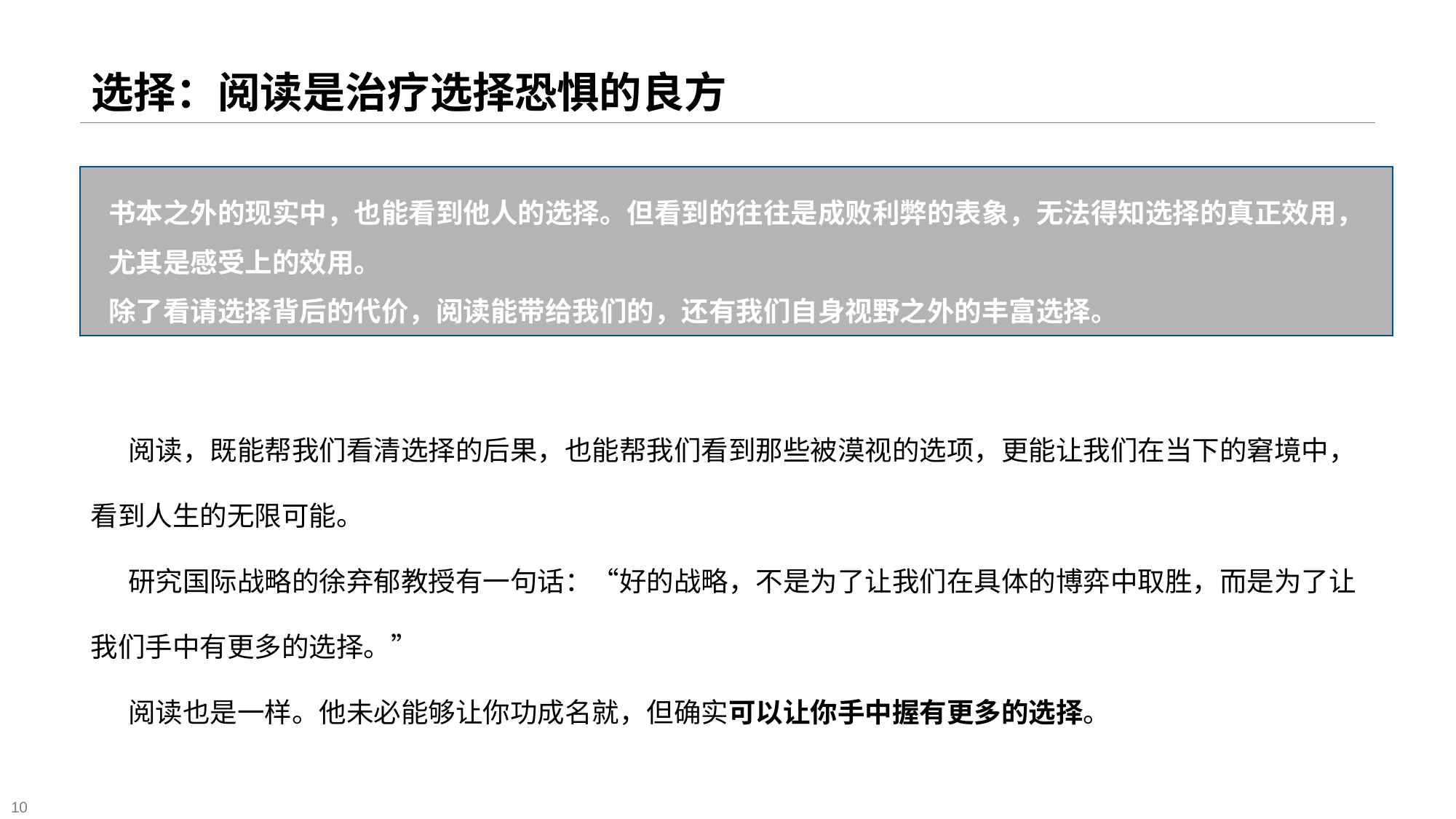

# 选择：阅读是治疗选择恐惧的良方

书本之外的现实中，也能看到他人的选择。但看到的往往是成败利弊的表象，无法得知选择的真正效用，尤其是感受上的效用。
除了看请选择背后的代价，阅读能带给我们的，还有我们自身视野之外的丰富选择。
     阅读，既能帮我们看清选择的后果，也能帮我们看到那些被漠视的选项，更能让我们在当下的窘境中，看到人生的无限可能。
     研究国际战略的徐弃郁教授有一句话：“好的战略，不是为了让我们在具体的博弈中取胜，而是为了让我们手中有更多的选择。”
     阅读也是一样。他未必能够让你功成名就，但确实可以让你手中握有更多的选择。